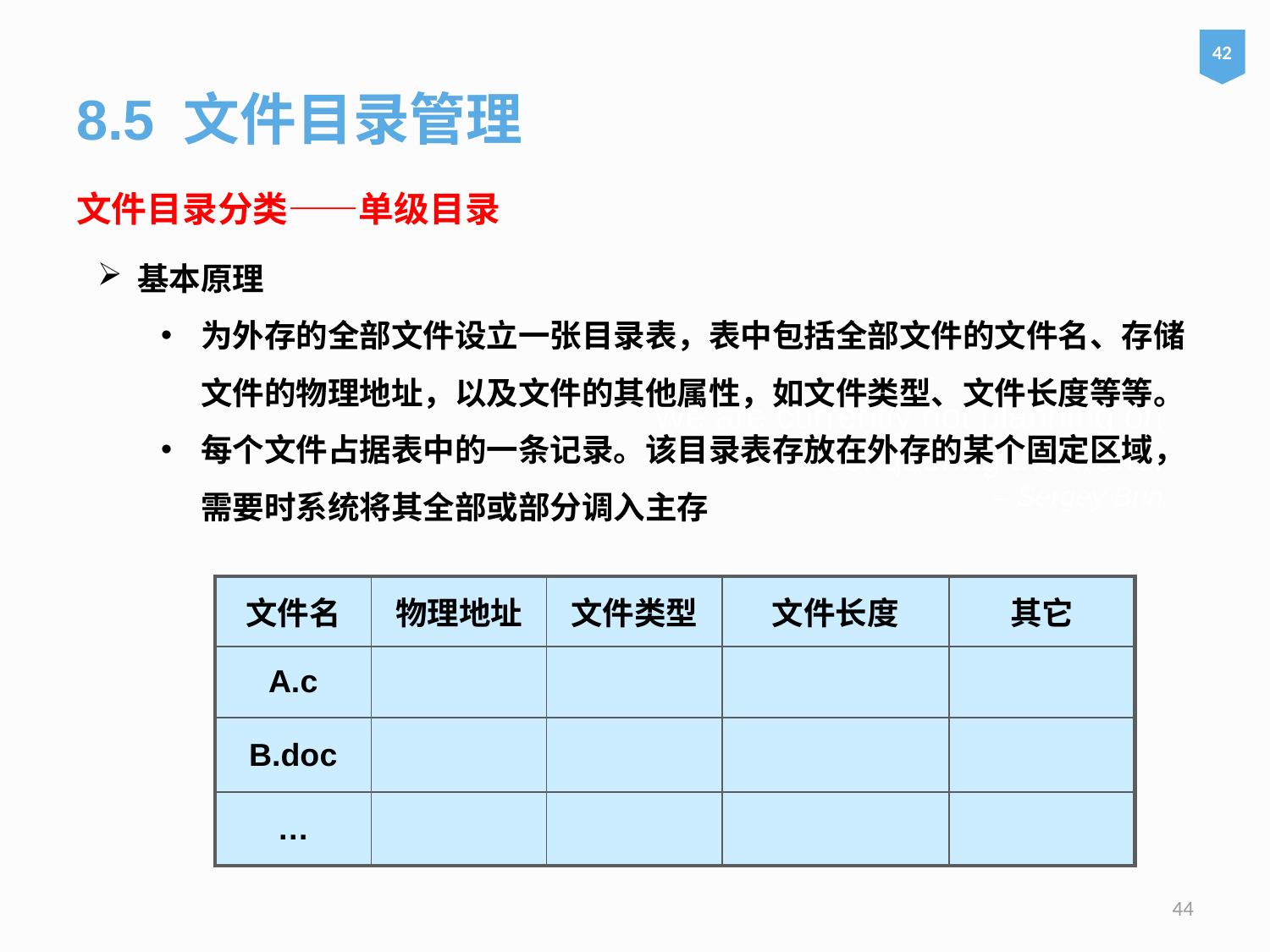

42
8.5 文件目录管理
文件目录分类——单级目录
基本原理
为外存的全部文件设立一张目录表，表中包括全部文件的文件名、存储文件的物理地址，以及文件的其他属性，如文件类型、文件长度等等。
每个文件占据表中的一条记录。该目录表存放在外存的某个固定区域，需要时系统将其全部或部分调入主存

# We are currently not planning on conquering the world. – Sergey Brin
| 文件名 | 物理地址 | 文件类型 | 文件长度 | 其它 |
| --- | --- | --- | --- | --- |
| A.c |  |  |  |  |
| B.doc |  |  |  |  |
| … |  |  |  |  |
44